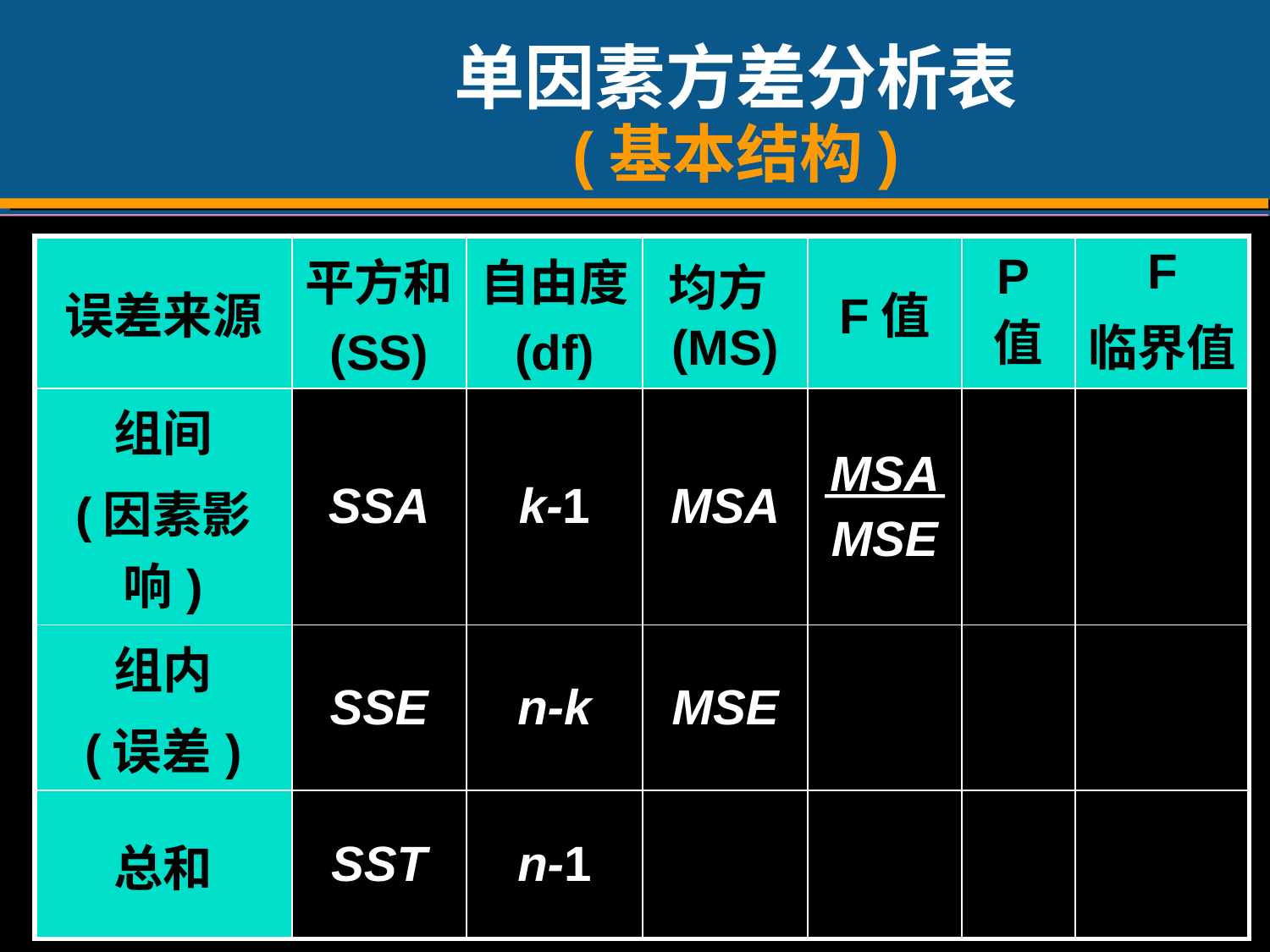

# 单因素方差分析表 (基本结构)

| 误差来源 | 平方和 (SS) | 自由度 (df) | 均方(MS) | F值 | P值 | F 临界值 |
| --- | --- | --- | --- | --- | --- | --- |
| 组间 (因素影响) | SSA | k-1 | MSA | MSA MSE |  |  |
| 组内 (误差) | SSE | n-k | MSE |  |  |  |
| 总和 | SST | n-1 |  |  |  |  |